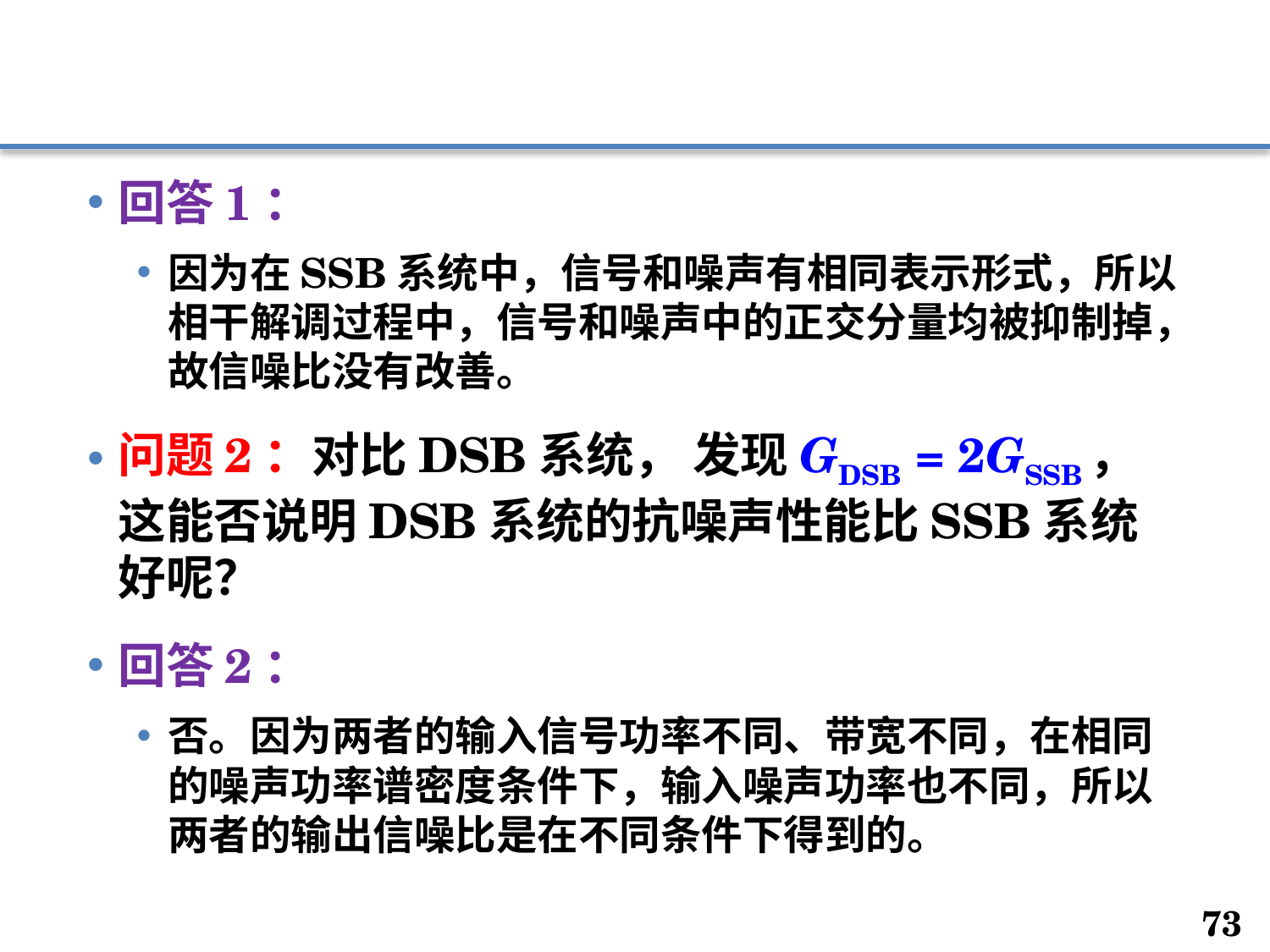

#
回答1：
因为在SSB系统中，信号和噪声有相同表示形式，所以相干解调过程中，信号和噪声中的正交分量均被抑制掉，故信噪比没有改善。
问题2：对比DSB系统， 发现GDSB = 2GSSB，这能否说明DSB系统的抗噪声性能比SSB系统好呢？
回答2：
否。因为两者的输入信号功率不同、带宽不同，在相同的噪声功率谱密度条件下，输入噪声功率也不同，所以两者的输出信噪比是在不同条件下得到的。
73